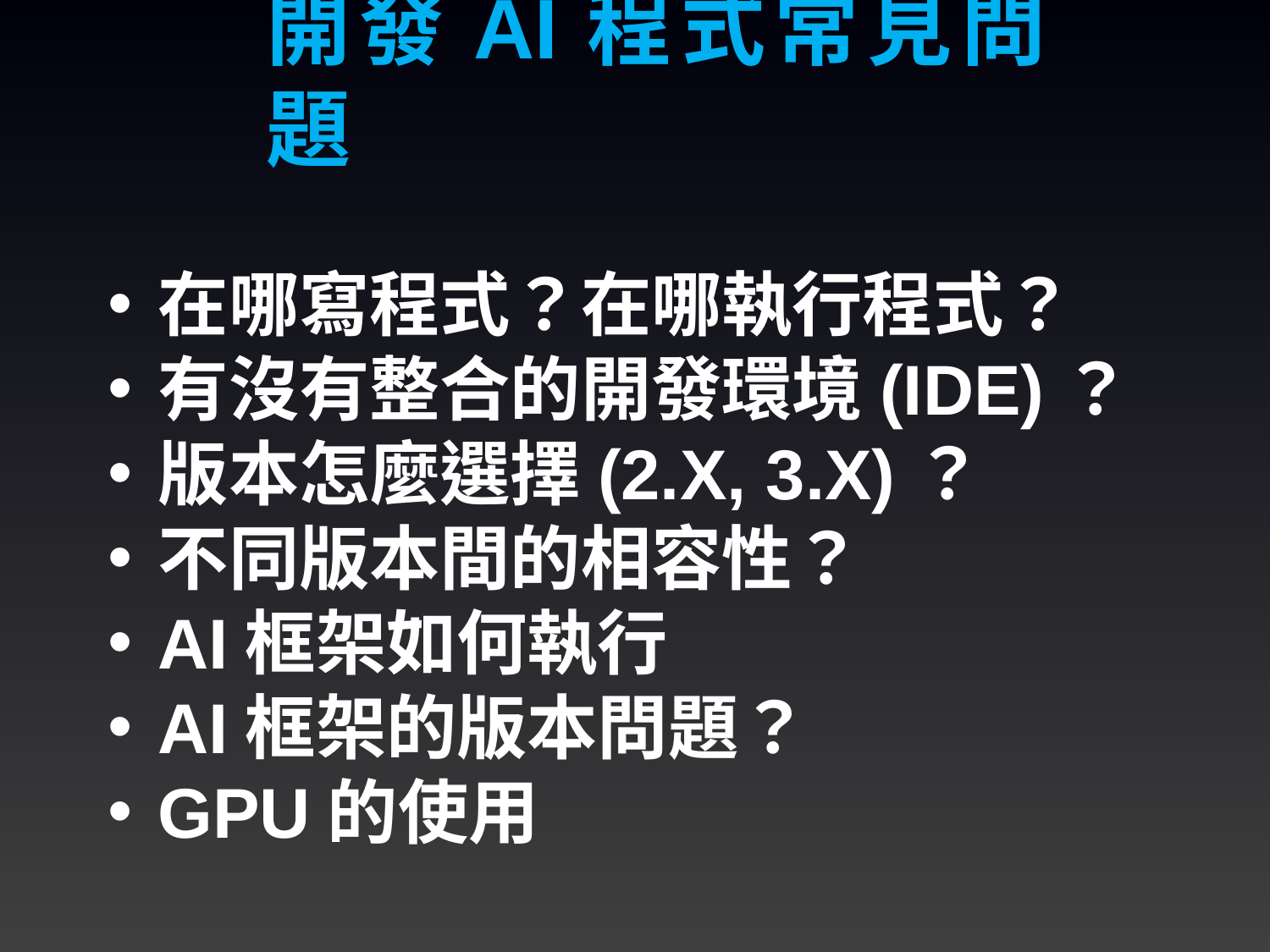

開發AI程式常見問題
在哪寫程式？在哪執行程式？
有沒有整合的開發環境(IDE)？
版本怎麼選擇(2.X, 3.X)？
不同版本間的相容性？
AI框架如何執行
AI框架的版本問題？
GPU的使用